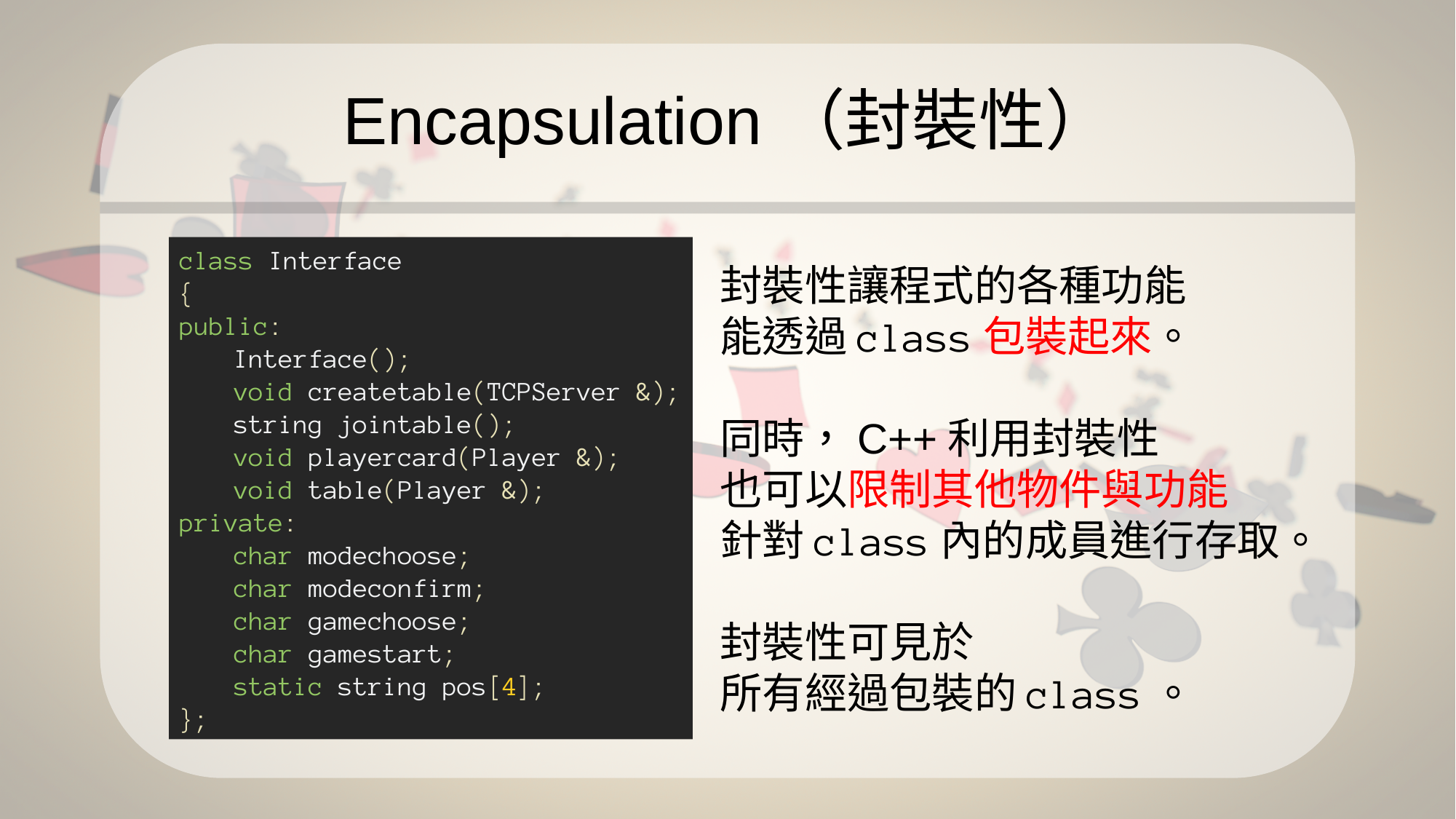

# Encapsulation（封裝性）
class Interface
{
public:
Interface();
void createtable(TCPServer &);
string jointable();
void playercard(Player &);
void table(Player &);
private:
char modechoose;
char modeconfirm;
char gamechoose;
char gamestart;
static string pos[4];
};
封裝性讓程式的各種功能
能透過class包裝起來。

同時，C++利用封裝性
也可以限制其他物件與功能
針對class內的成員進行存取。

封裝性可見於
所有經過包裝的class。